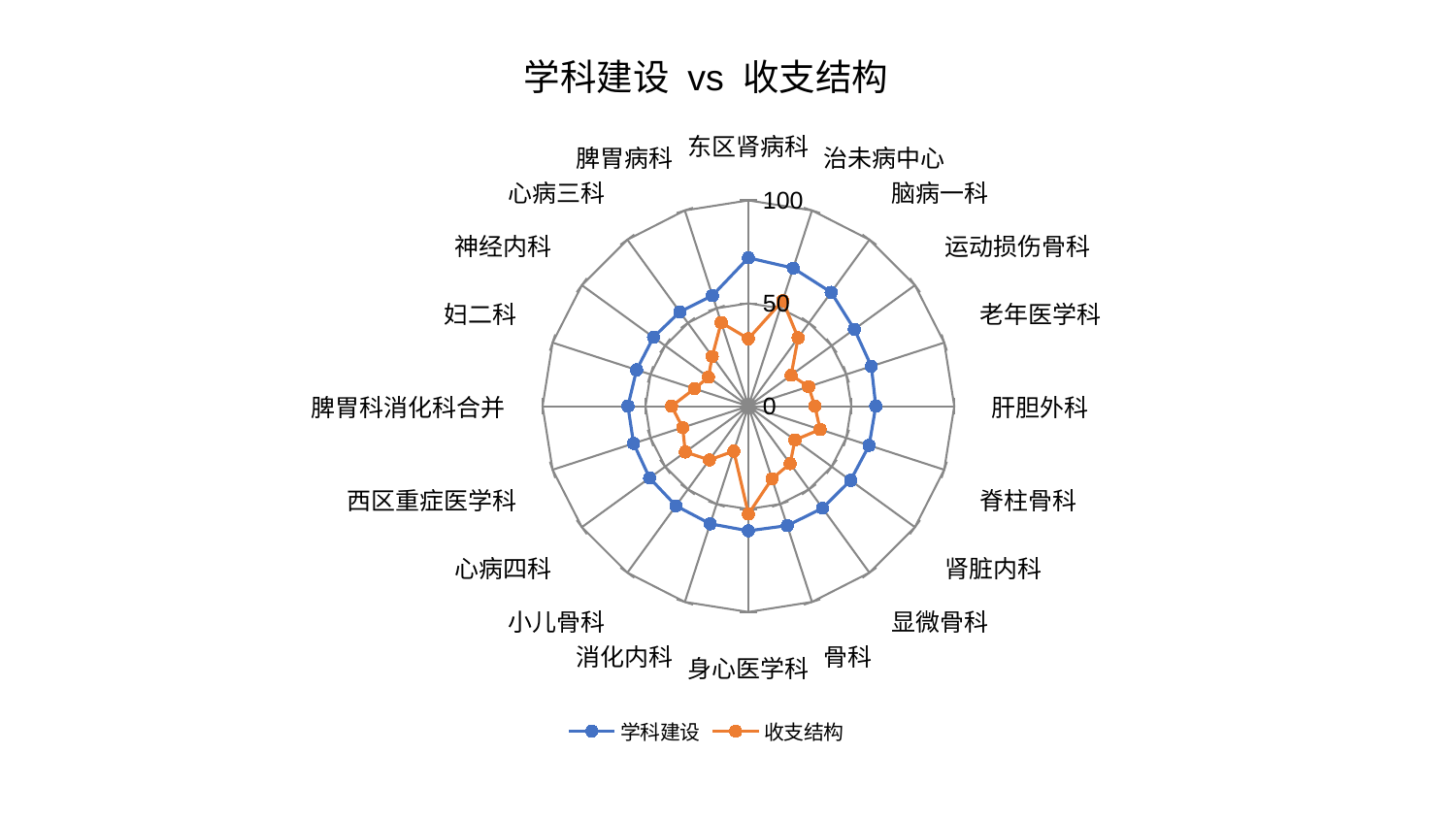

### Chart: 学科建设 vs 收支结构

| Category | 学科建设 | 收支结构 |
|---|---|---|
| 东区肾病科 | 72.08419753078095 | 32.77916979144774 |
| 治未病中心 | 70.53043094904571 | 53.933752544510135 |
| 脑病一科 | 68.38467501444802 | 41.10394986208206 |
| 运动损伤骨科 | 63.615707502516514 | 25.644173429695012 |
| 老年医学科 | 62.791166259655455 | 30.74432843595579 |
| 肝胆外科 | 61.87321184472327 | 32.28908332503616 |
| 脊柱骨科 | 61.66221422431247 | 36.63161192595978 |
| 肾脏内科 | 61.33360476703527 | 27.965534612623568 |
| 显微骨科 | 61.26948533176264 | 34.50507073008875 |
| 骨科 | 61.022710493016895 | 37.095510373531994 |
| 身心医学科 | 60.56725477294306 | 52.389106437261994 |
| 消化内科 | 60.08914713191573 | 22.95421355502344 |
| 小儿骨科 | 59.85276749207951 | 32.28397479967405 |
| 心病四科 | 59.33274397985492 | 37.89501837422338 |
| 西区重症医学科 | 58.63593955212935 | 33.60353618774601 |
| 脾胃科消化科合并 | 58.52312043718726 | 37.31851988224649 |
| 妇二科 | 57.131377933463426 | 27.501702752903533 |
| 神经内科 | 56.988377398838196 | 23.99472180170492 |
| 心病三科 | 56.651853583063605 | 29.881587451747954 |
| 脾胃病科 | 56.53057405099541 | 42.715152610209856 |
19